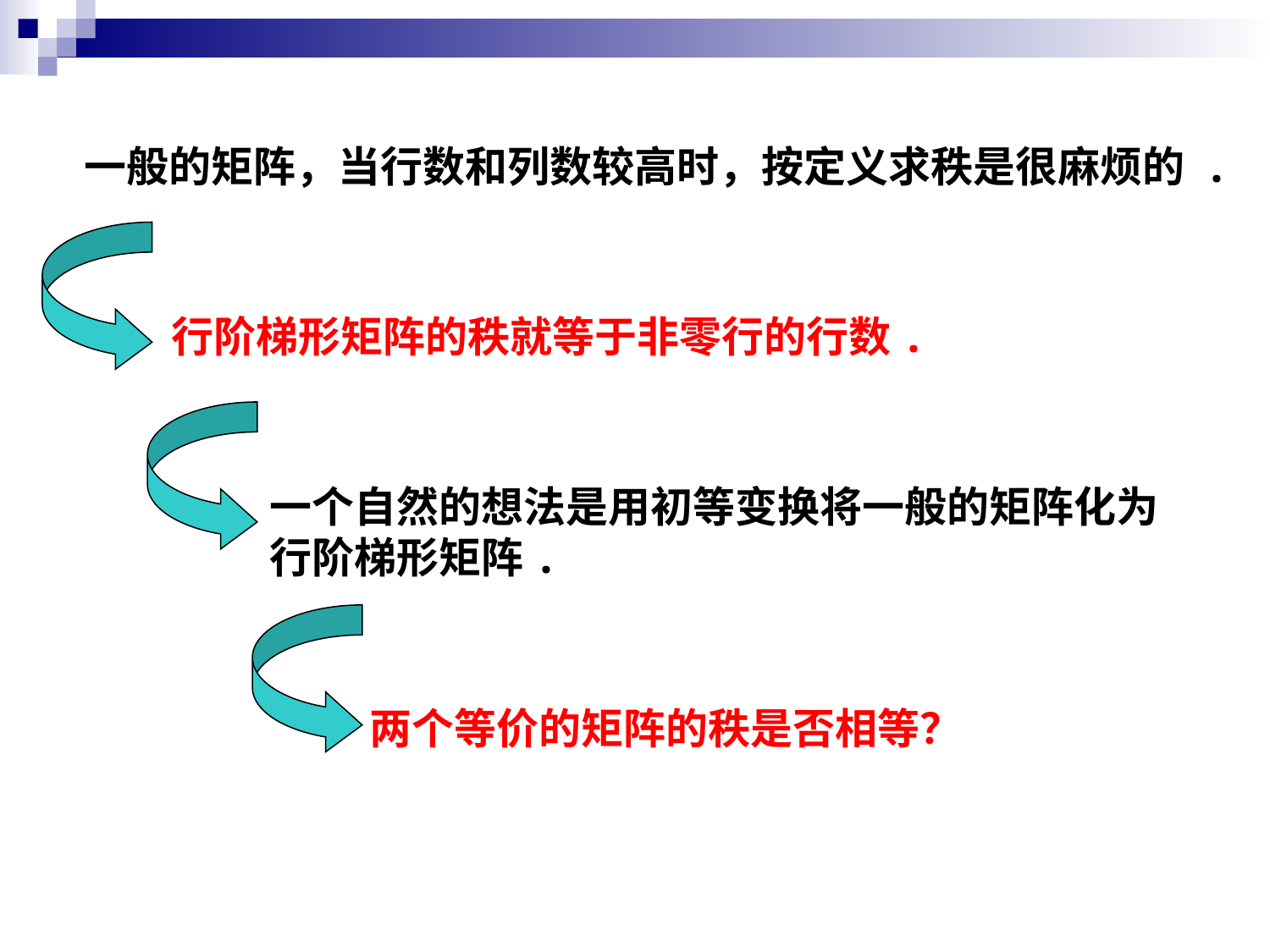

一般的矩阵，当行数和列数较高时，按定义求秩是很麻烦的 .

行阶梯形矩阵的秩就等于非零行的行数.

一个自然的想法是用初等变换将一般的矩阵化为行阶梯形矩阵.

两个等价的矩阵的秩是否相等？